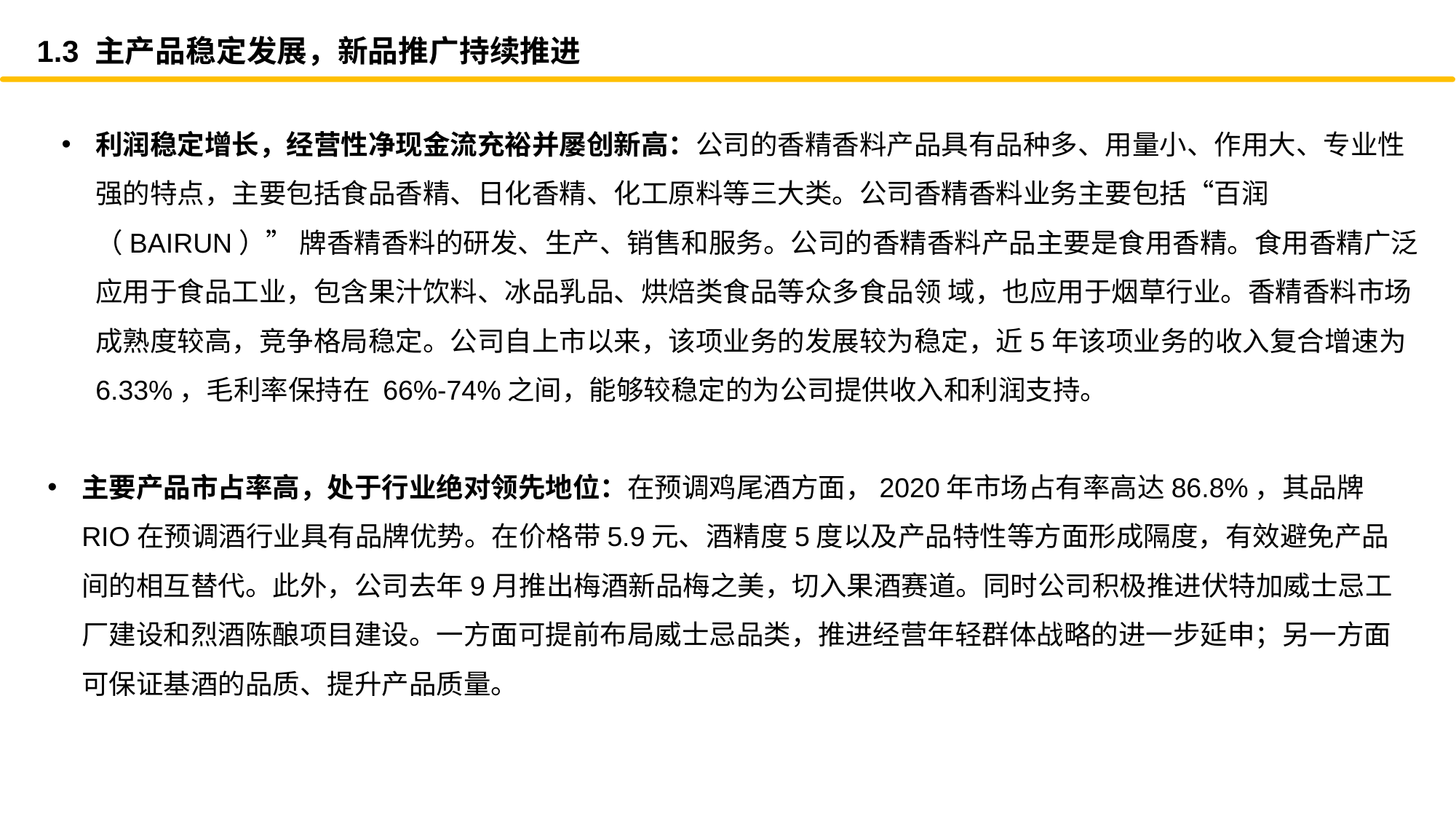

1.3 主产品稳定发展，新品推广持续推进
利润稳定增长，经营性净现金流充裕并屡创新高：公司的香精香料产品具有品种多、用量小、作用大、专业性强的特点，主要包括食品香精、日化香精、化工原料等三大类。公司香精香料业务主要包括“百润（BAIRUN）” 牌香精香料的研发、生产、销售和服务。公司的香精香料产品主要是食用香精。食用香精广泛应用于食品工业，包含果汁饮料、冰品乳品、烘焙类食品等众多食品领 域，也应用于烟草行业。香精香料市场成熟度较高，竞争格局稳定。公司自上市以来，该项业务的发展较为稳定，近5年该项业务的收入复合增速为6.33%，毛利率保持在 66%-74%之间，能够较稳定的为公司提供收入和利润支持。
主要产品市占率高，处于行业绝对领先地位：在预调鸡尾酒方面，2020年市场占有率高达86.8%，其品牌RIO在预调酒行业具有品牌优势。在价格带5.9元、酒精度5度以及产品特性等方面形成隔度，有效避免产品间的相互替代。此外，公司去年9月推出梅酒新品梅之美，切入果酒赛道。同时公司积极推进伏特加威士忌工厂建设和烈酒陈酿项目建设。一方面可提前布局威士忌品类，推进经营年轻群体战略的进一步延申；另一方面可保证基酒的品质、提升产品质量。